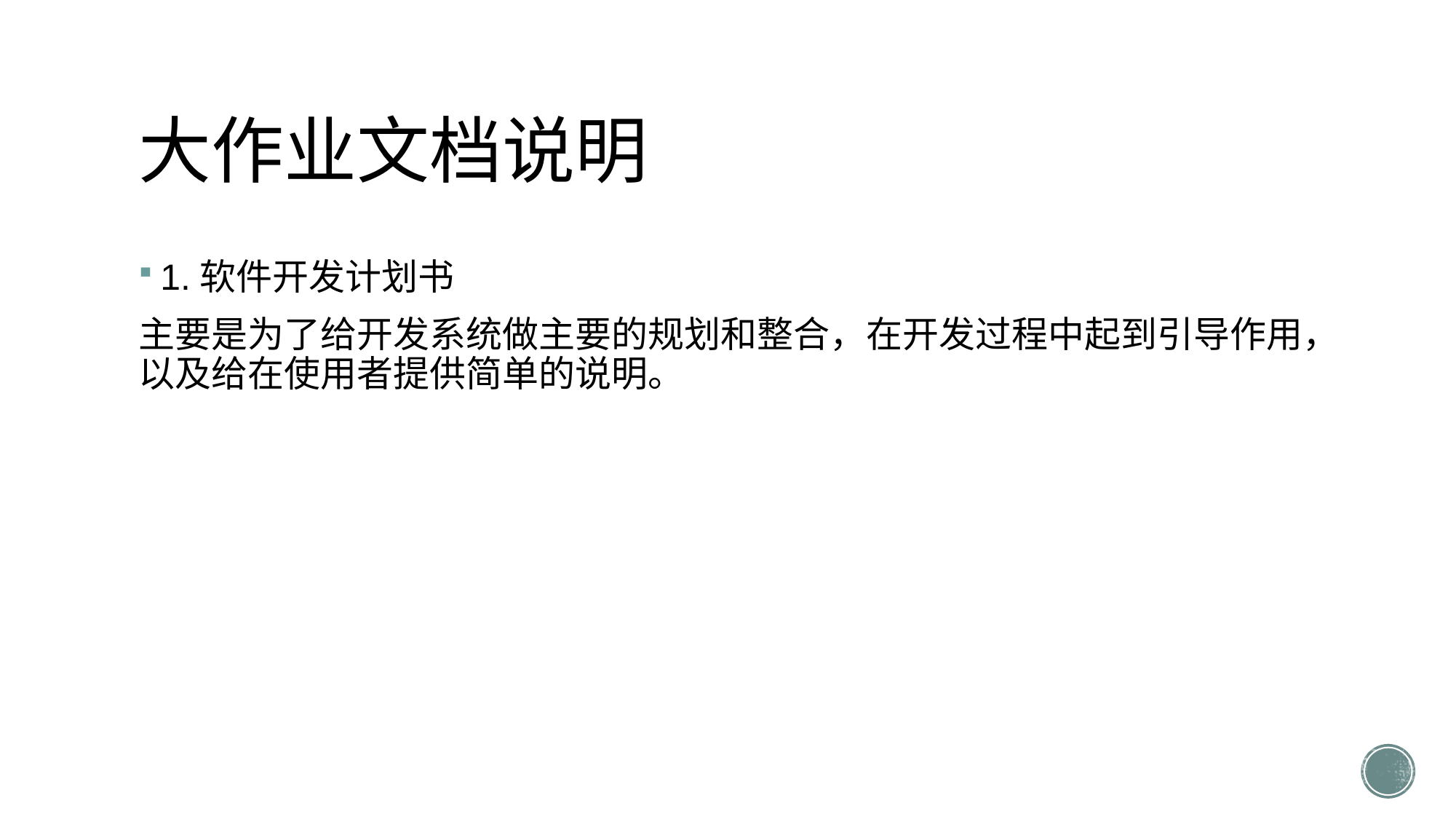

# 大作业文档说明
1.软件开发计划书
主要是为了给开发系统做主要的规划和整合，在开发过程中起到引导作用，以及给在使用者提供简单的说明。